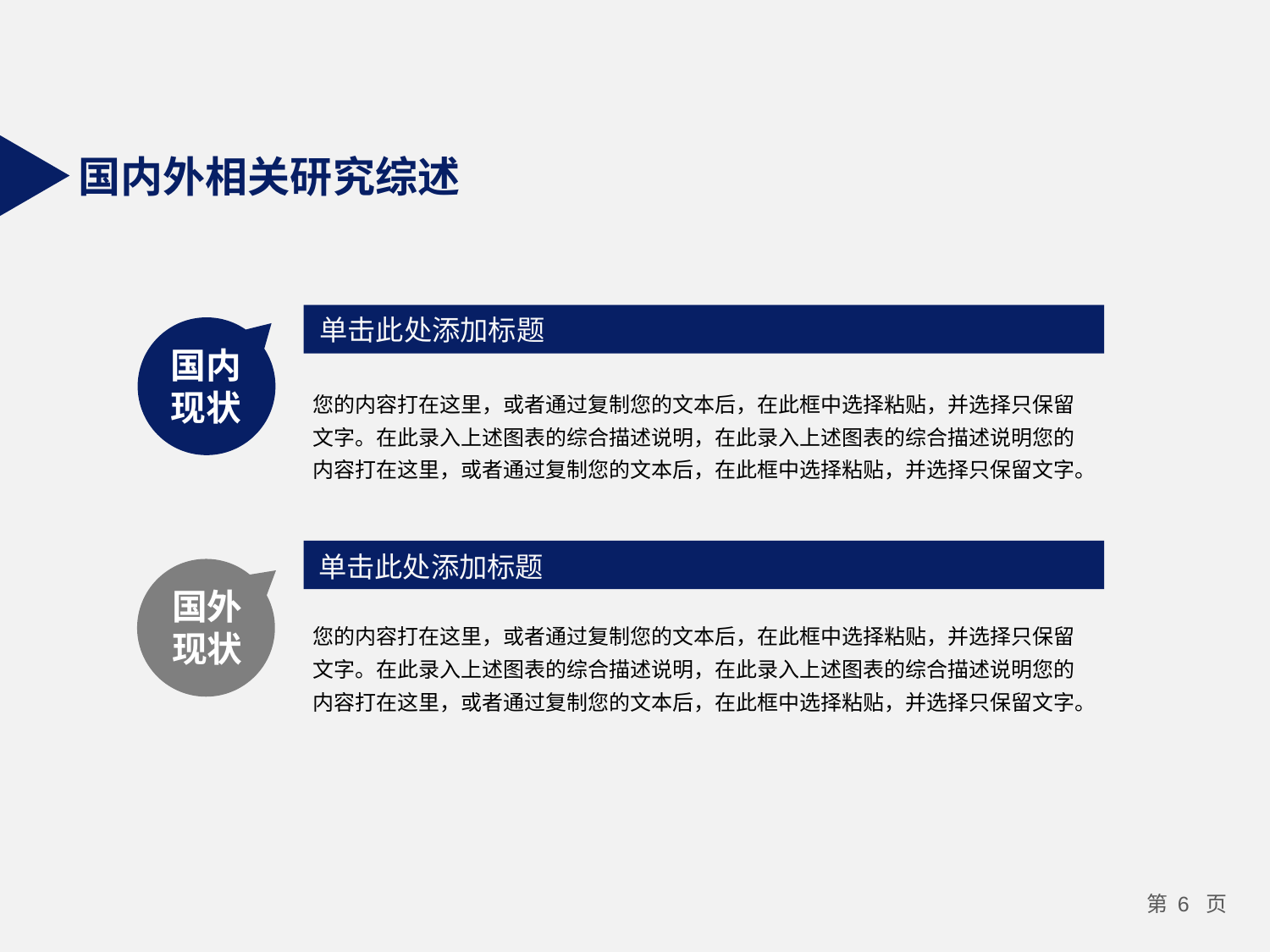

国内外相关研究综述

单击此处添加标题
国内
现状
您的内容打在这里，或者通过复制您的文本后，在此框中选择粘贴，并选择只保留文字。在此录入上述图表的综合描述说明，在此录入上述图表的综合描述说明您的内容打在这里，或者通过复制您的文本后，在此框中选择粘贴，并选择只保留文字。

单击此处添加标题

国外
现状
您的内容打在这里，或者通过复制您的文本后，在此框中选择粘贴，并选择只保留文字。在此录入上述图表的综合描述说明，在此录入上述图表的综合描述说明您的内容打在这里，或者通过复制您的文本后，在此框中选择粘贴，并选择只保留文字。